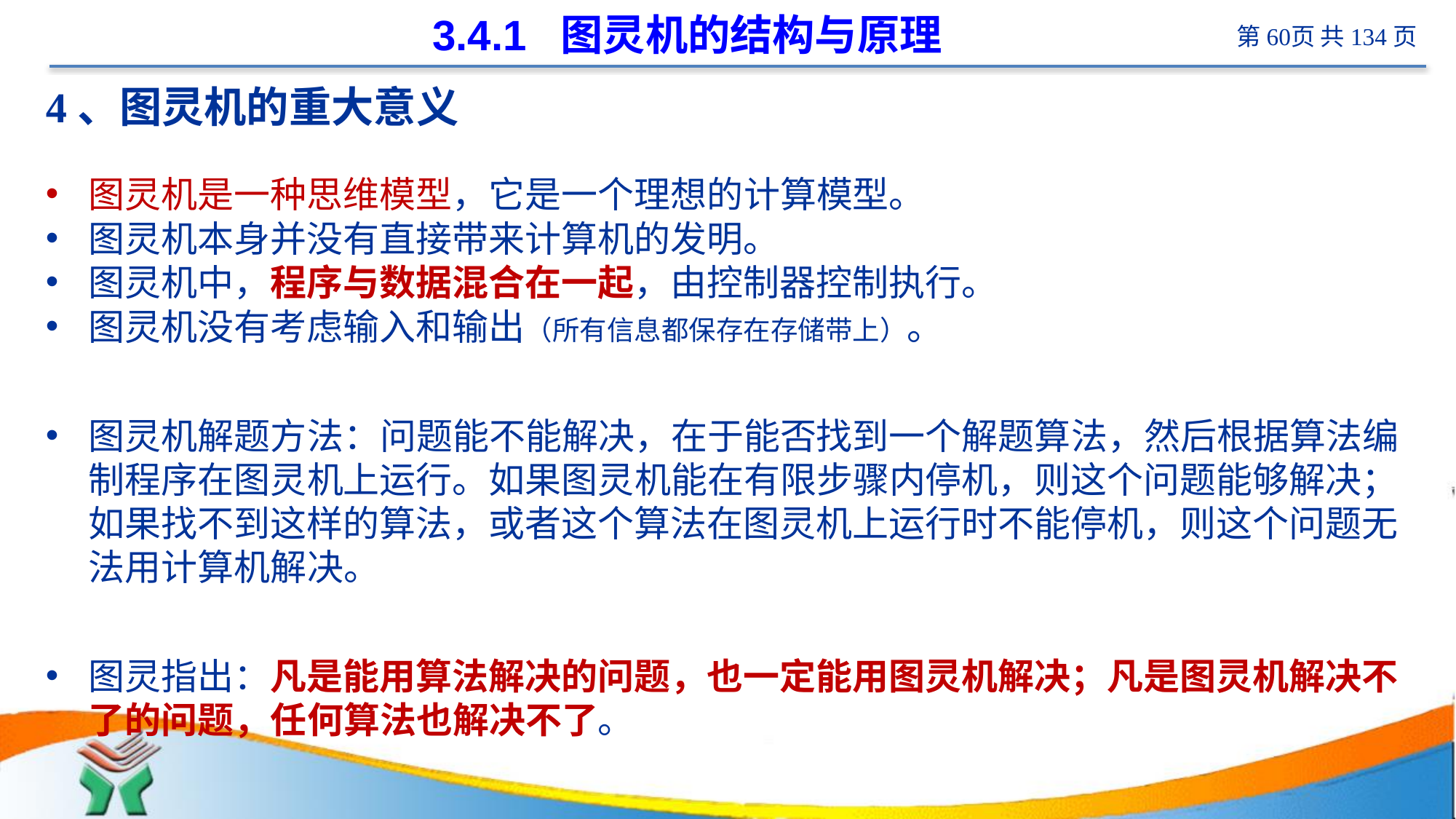

# 3.4.1  图灵机的结构与原理
4、图灵机的重大意义

图灵机是一种思维模型，它是一个理想的计算模型。
图灵机本身并没有直接带来计算机的发明。
图灵机中，程序与数据混合在一起，由控制器控制执行。
图灵机没有考虑输入和输出（所有信息都保存在存储带上）。

图灵机解题方法：问题能不能解决，在于能否找到一个解题算法，然后根据算法编制程序在图灵机上运行。如果图灵机能在有限步骤内停机，则这个问题能够解决；如果找不到这样的算法，或者这个算法在图灵机上运行时不能停机，则这个问题无法用计算机解决。

图灵指出：凡是能用算法解决的问题，也一定能用图灵机解决；凡是图灵机解决不了的问题，任何算法也解决不了。